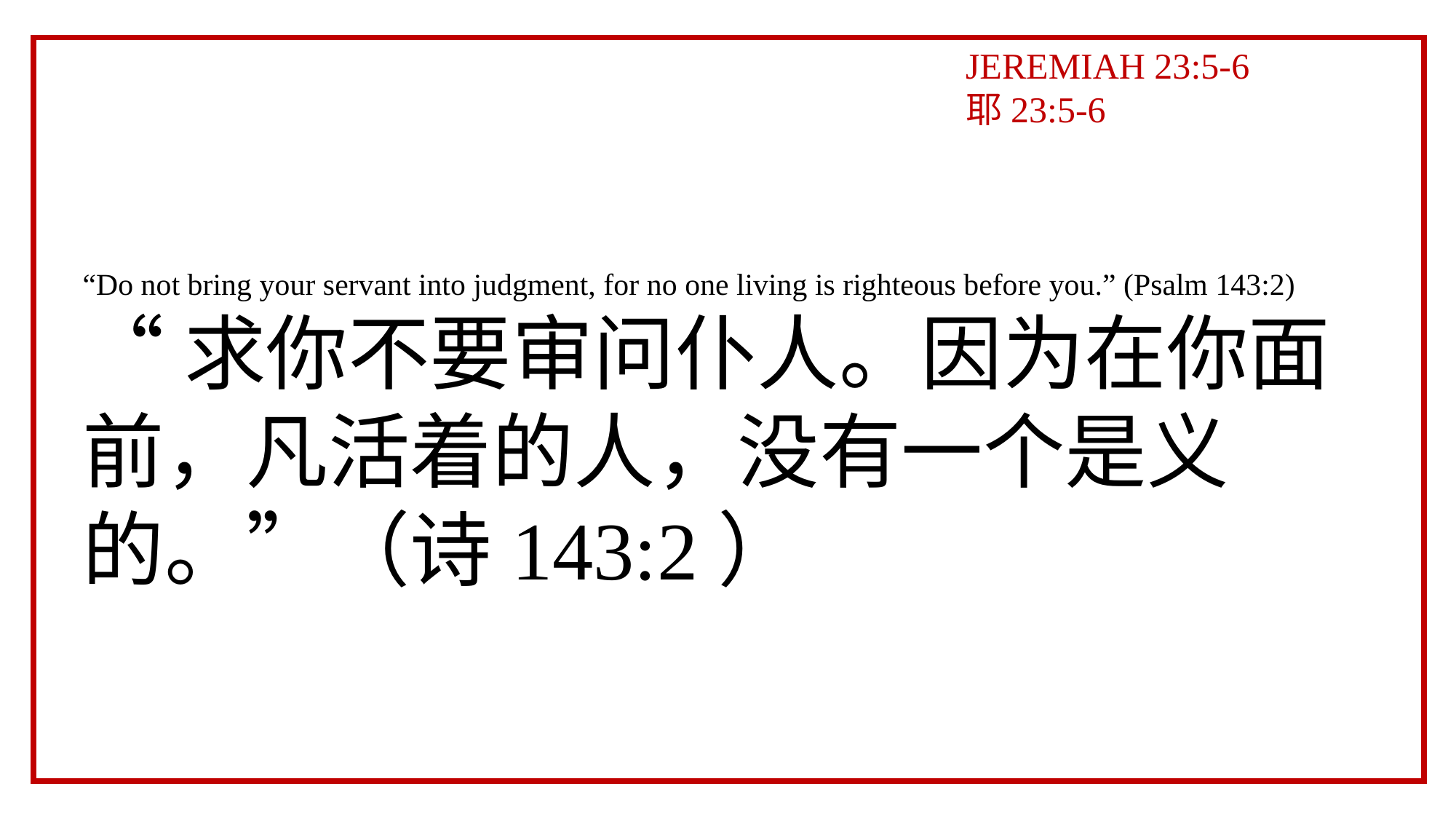

JEREMIAH 23:5-6
耶23:5-6
“Do not bring your servant into judgment, for no one living is righteous before you.” (Psalm 143:2)
“求你不要审问仆人。因为在你面前，凡活着的人，没有一个是义的。”（诗143:2）